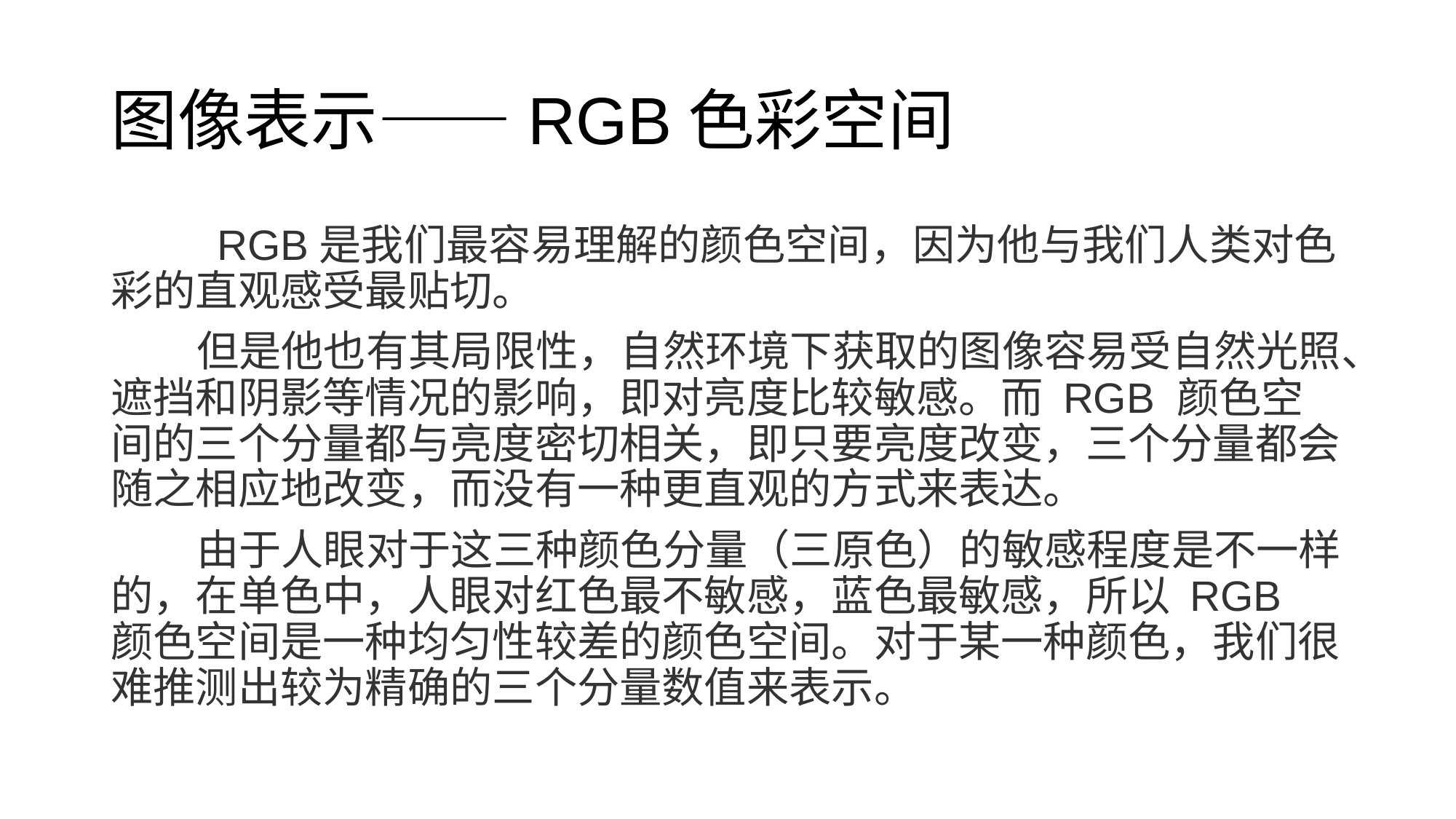

# 图像表示——RGB色彩空间
         RGB是我们最容易理解的颜色空间，因为他与我们人类对色彩的直观感受最贴切。
        但是他也有其局限性，自然环境下获取的图像容易受自然光照、遮挡和阴影等情况的影响，即对亮度比较敏感。而 RGB 颜色空间的三个分量都与亮度密切相关，即只要亮度改变，三个分量都会随之相应地改变，而没有一种更直观的方式来表达。
        由于人眼对于这三种颜色分量（三原色）的敏感程度是不一样的，在单色中，人眼对红色最不敏感，蓝色最敏感，所以 RGB 颜色空间是一种均匀性较差的颜色空间。对于某一种颜色，我们很难推测出较为精确的三个分量数值来表示。